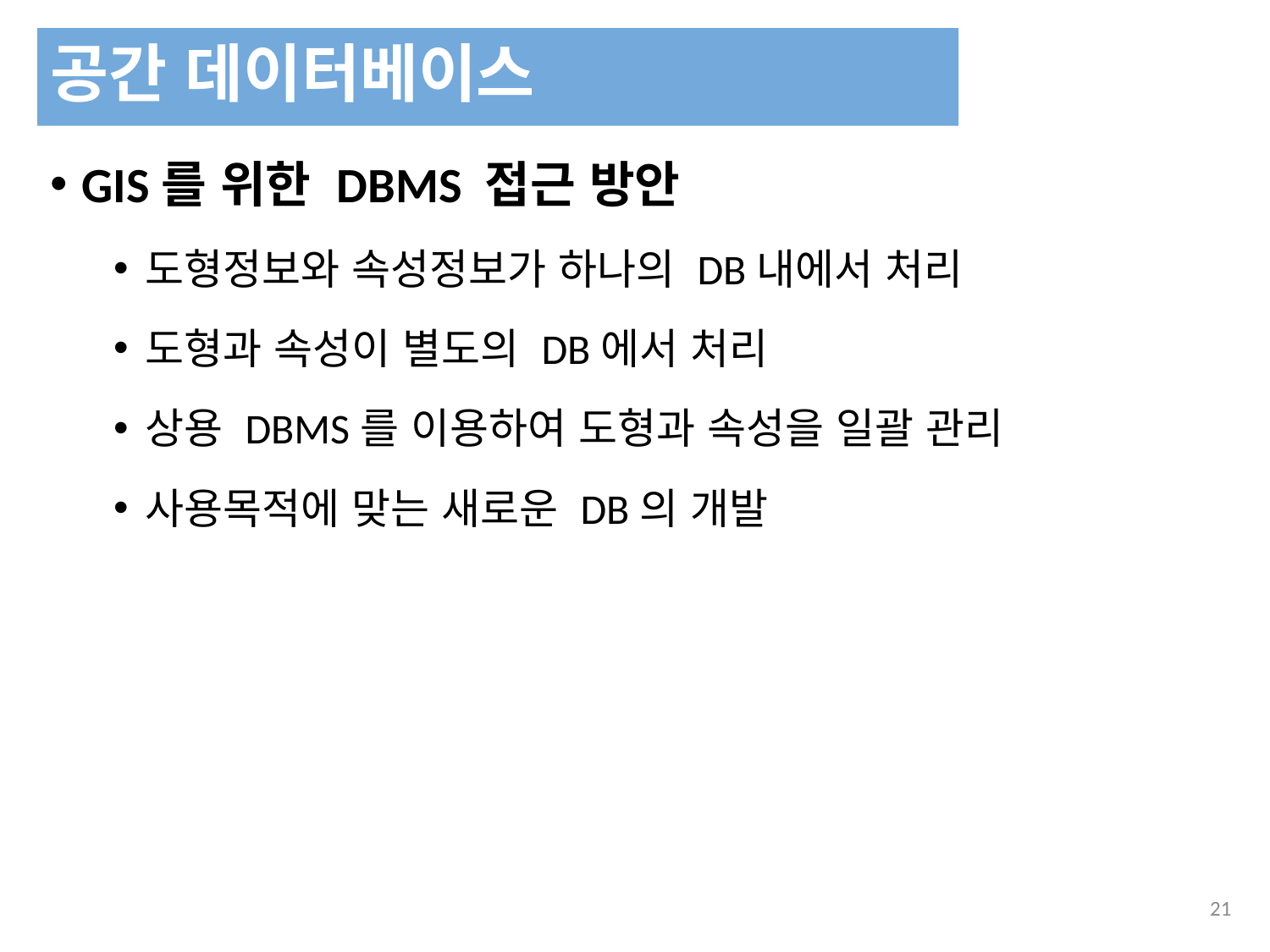

공간 데이터베이스
GIS를 위한 DBMS 접근 방안
도형정보와 속성정보가 하나의 DB내에서 처리
도형과 속성이 별도의 DB에서 처리
상용 DBMS를 이용하여 도형과 속성을 일괄 관리
사용목적에 맞는 새로운 DB의 개발

21